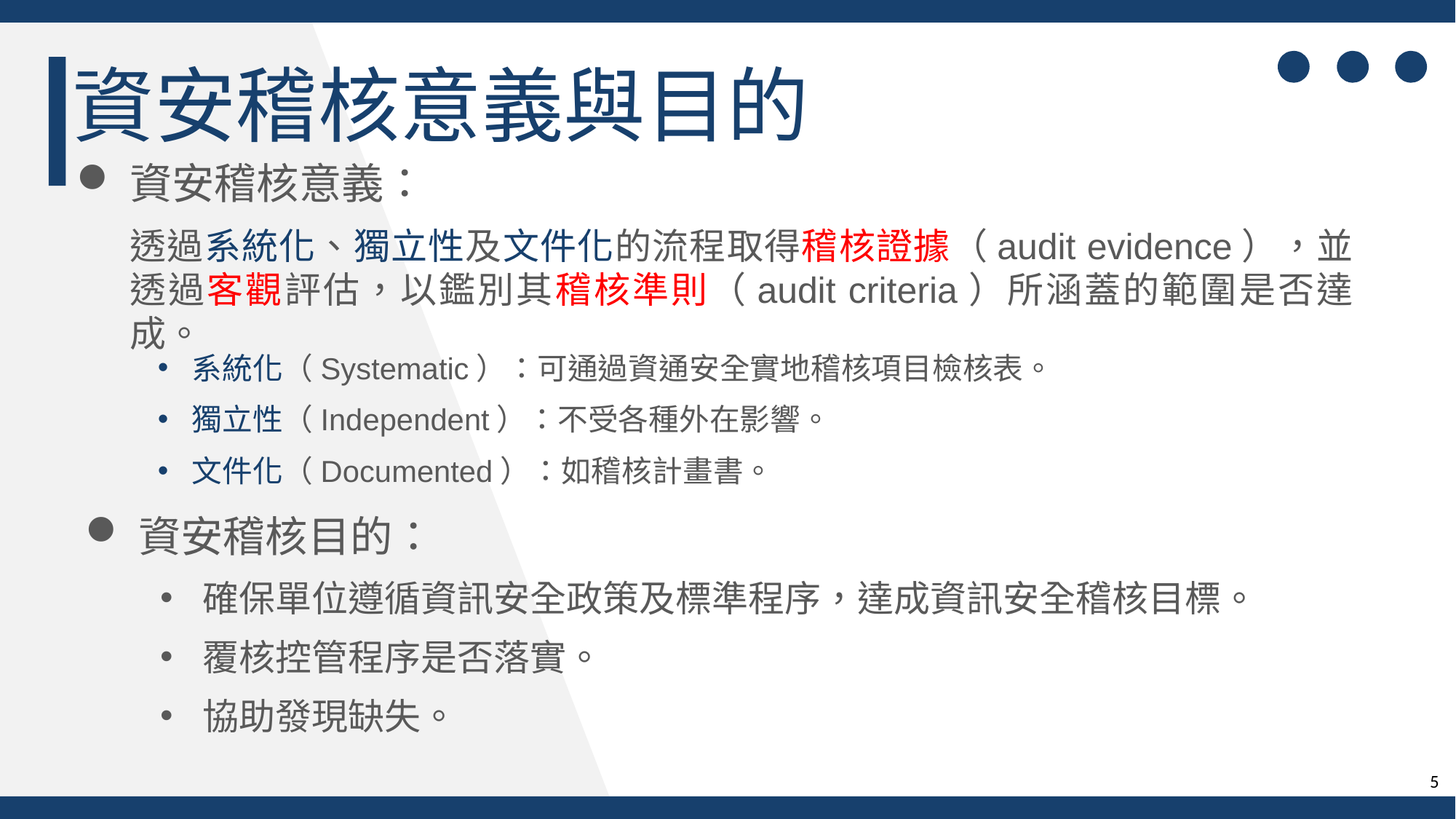

資安稽核意義與目的
資安稽核意義：
透過系統化、獨立性及文件化的流程取得稽核證據（audit evidence），並透過客觀評估，以鑑別其稽核準則（audit criteria）所涵蓋的範圍是否達成。
系統化（Systematic）：可通過資通安全實地稽核項目檢核表。
獨立性（Independent）：不受各種外在影響。
文件化（Documented）：如稽核計畫書。
資安稽核目的：
確保單位遵循資訊安全政策及標準程序，達成資訊安全稽核目標。
覆核控管程序是否落實。
協助發現缺失。